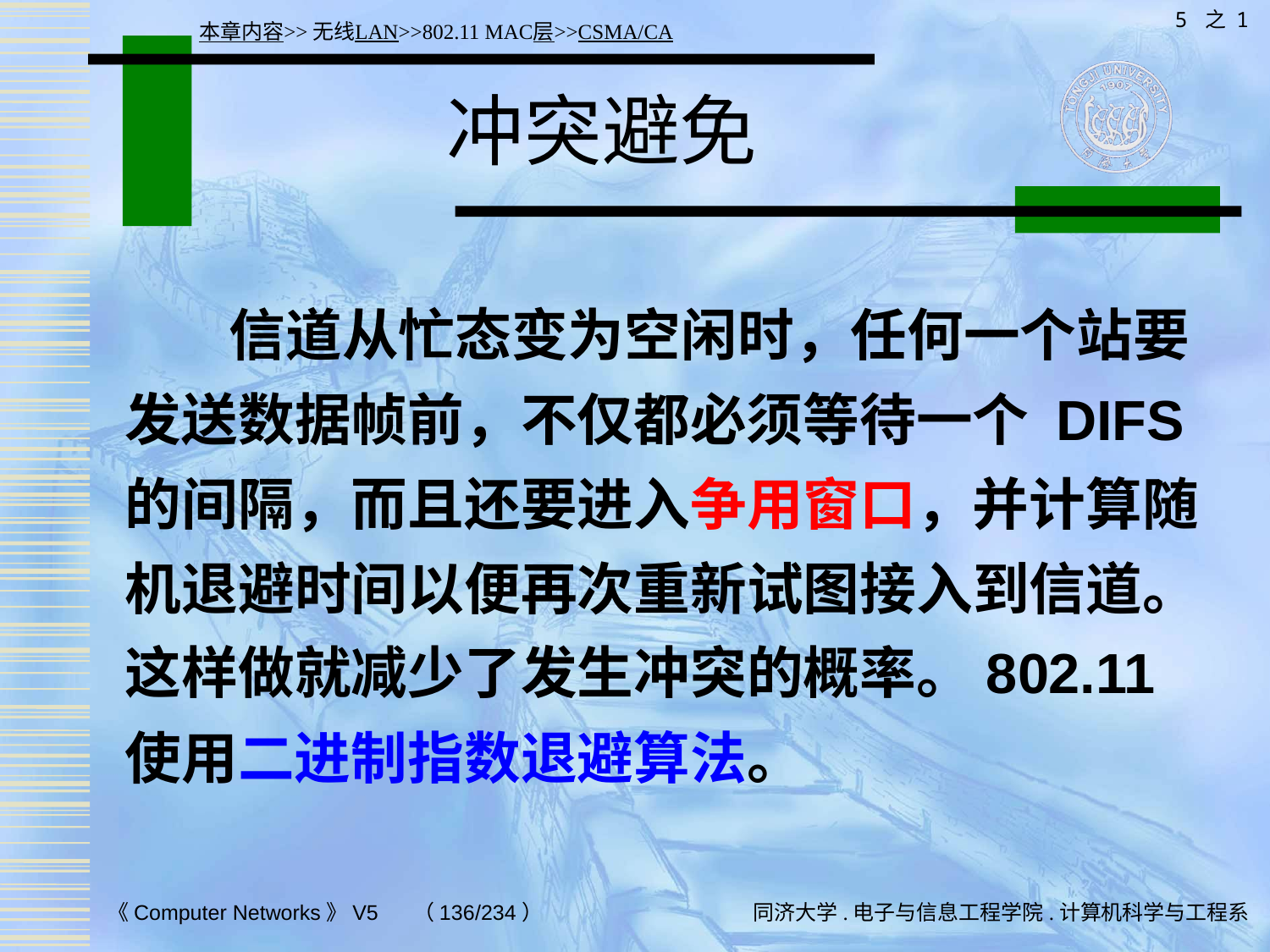

5 之 1
本章内容>>无线LAN>>802.11 MAC层>>CSMA/CA
# 冲突避免
       信道从忙态变为空闲时，任何一个站要发送数据帧前，不仅都必须等待一个 DIFS 的间隔，而且还要进入争用窗口，并计算随机退避时间以便再次重新试图接入到信道。这样做就减少了发生冲突的概率。802.11 使用二进制指数退避算法。